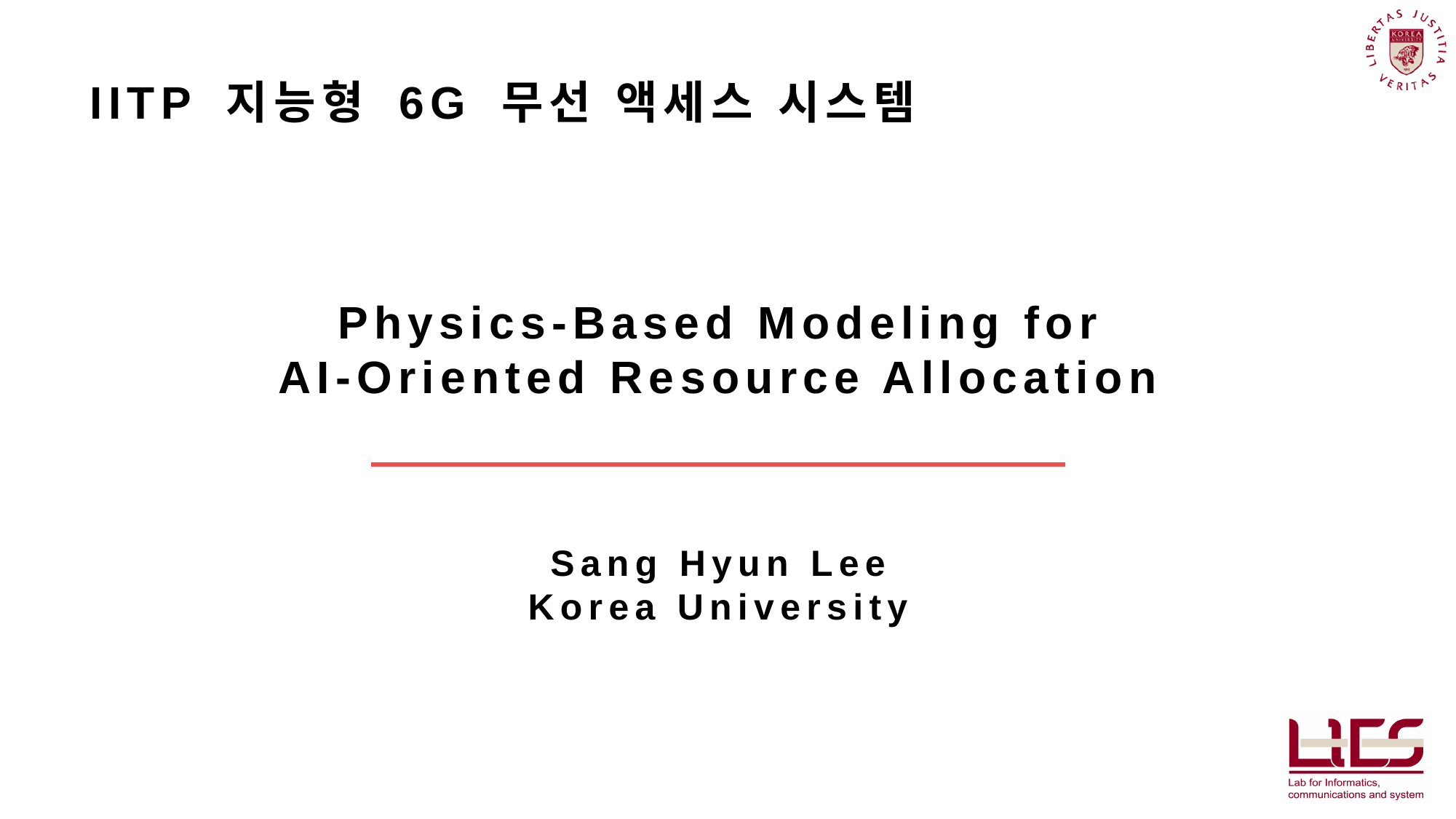

IITP 지능형 6G 무선 액세스 시스템
Physics-Based Modeling for
AI-Oriented Resource Allocation

Sang Hyun Lee
Korea University